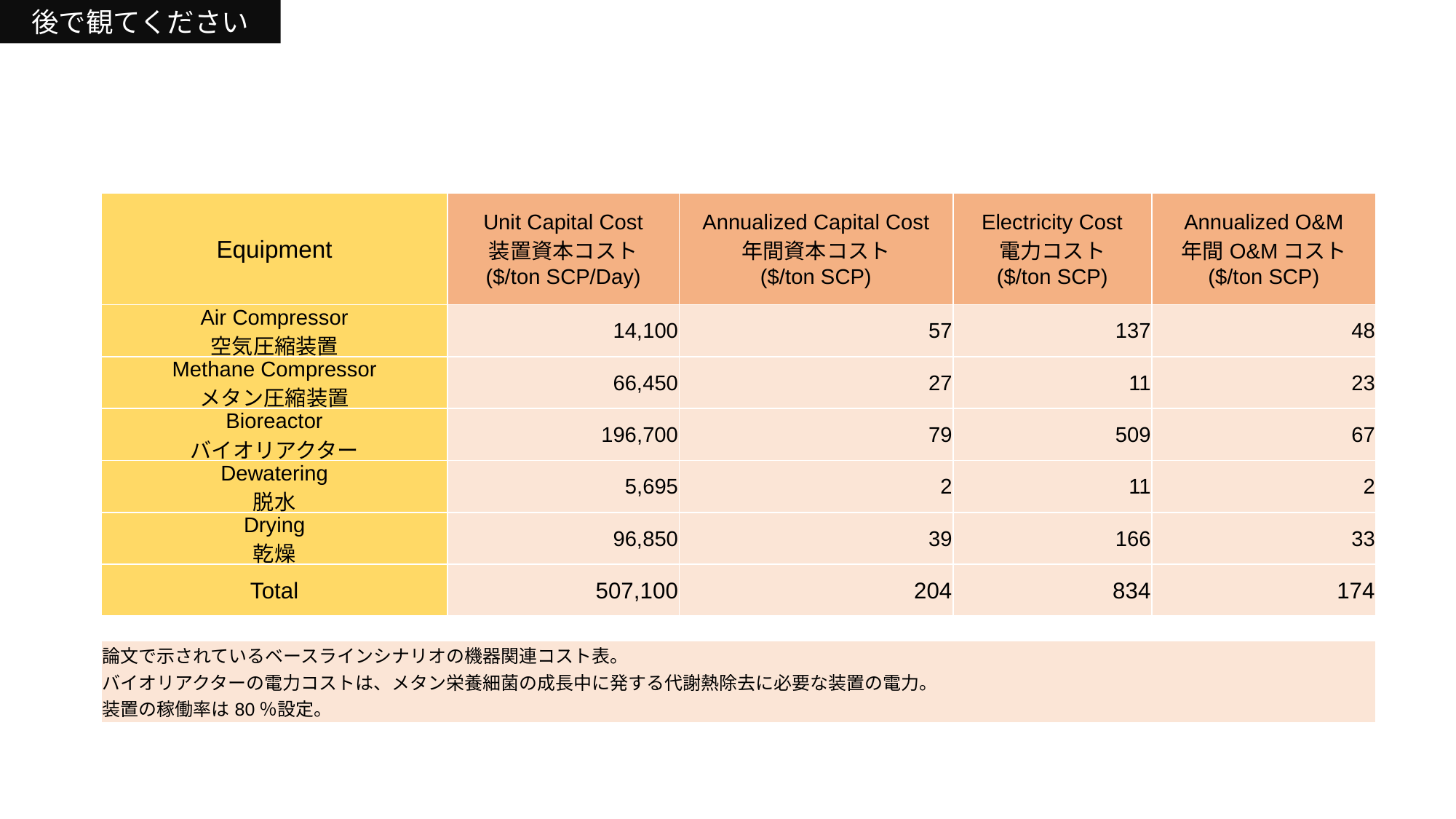

後で観てください
| Equipment | Unit Capital Cost 装置資本コスト ($/ton SCP/Day) | Annualized Capital Cost 年間資本コスト ($/ton SCP) | Electricity Cost 電力コスト ($/ton SCP) | Annualized O&M 年間O&Mコスト ($/ton SCP) |
| --- | --- | --- | --- | --- |
| Air Compressor 空気圧縮装置 | 14,100 | 57 | 137 | 48 |
| Methane Compressor メタン圧縮装置 | 66,450 | 27 | 11 | 23 |
| Bioreactor バイオリアクター | 196,700 | 79 | 509 | 67 |
| Dewatering 脱水 | 5,695 | 2 | 11 | 2 |
| Drying 乾燥 | 96,850 | 39 | 166 | 33 |
| Total | 507,100 | 204 | 834 | 174 |
|  |  |  |  |  |
| 論文で示されているベースラインシナリオの機器関連コスト表。 バイオリアクターの電力コストは、メタン栄養細菌の成長中に発する代謝熱除去に必要な装置の電力。 装置の稼働率は80％設定。 |  |  |  |  |